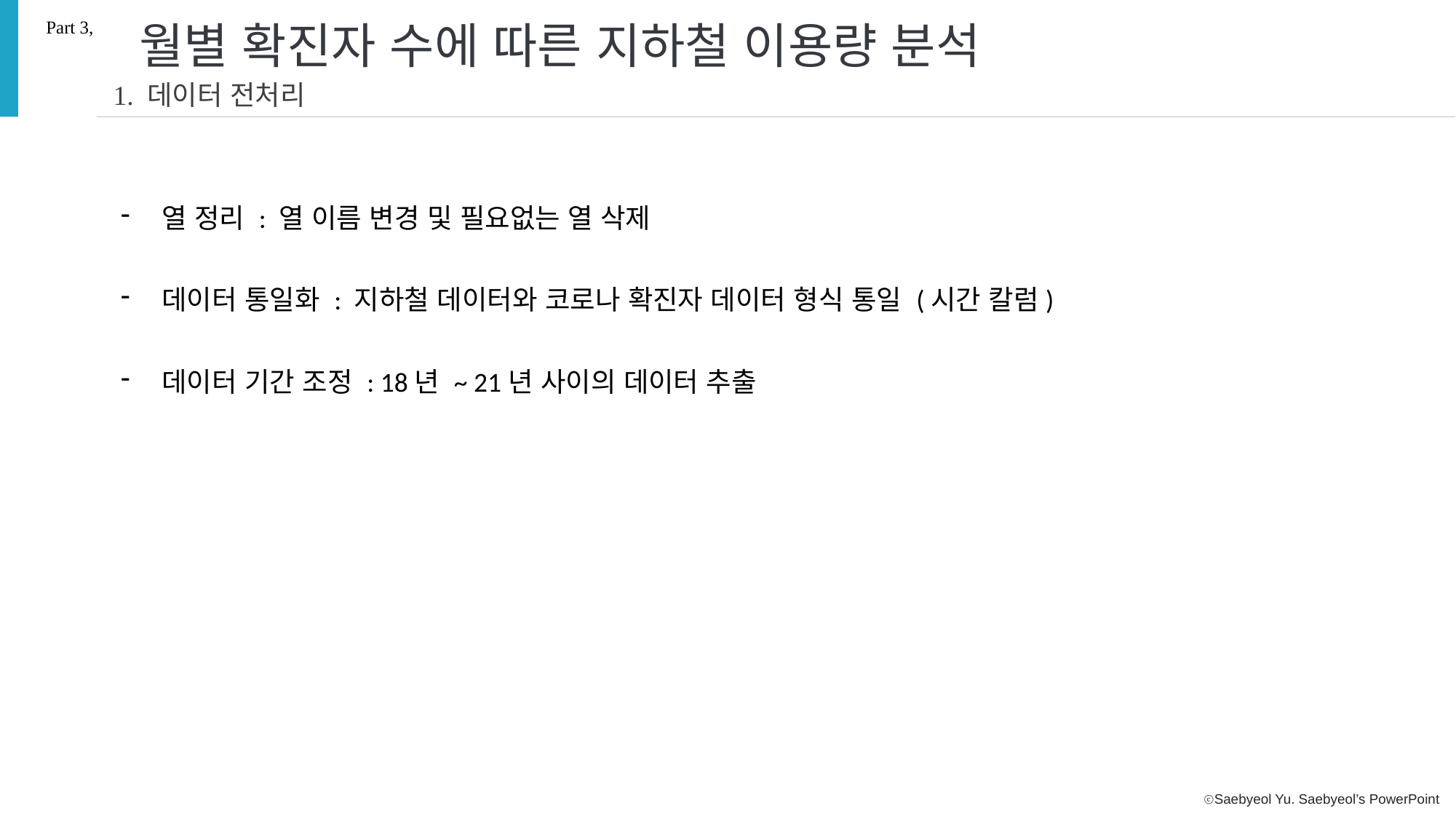

월별 확진자 수에 따른 지하철 이용량 분석
Part 3,
1. 데이터 전처리
열 정리 : 열 이름 변경 및 필요없는 열 삭제
데이터 통일화 : 지하철 데이터와 코로나 확진자 데이터 형식 통일 (시간 칼럼)
데이터 기간 조정 : 18년 ~ 21년 사이의 데이터 추출